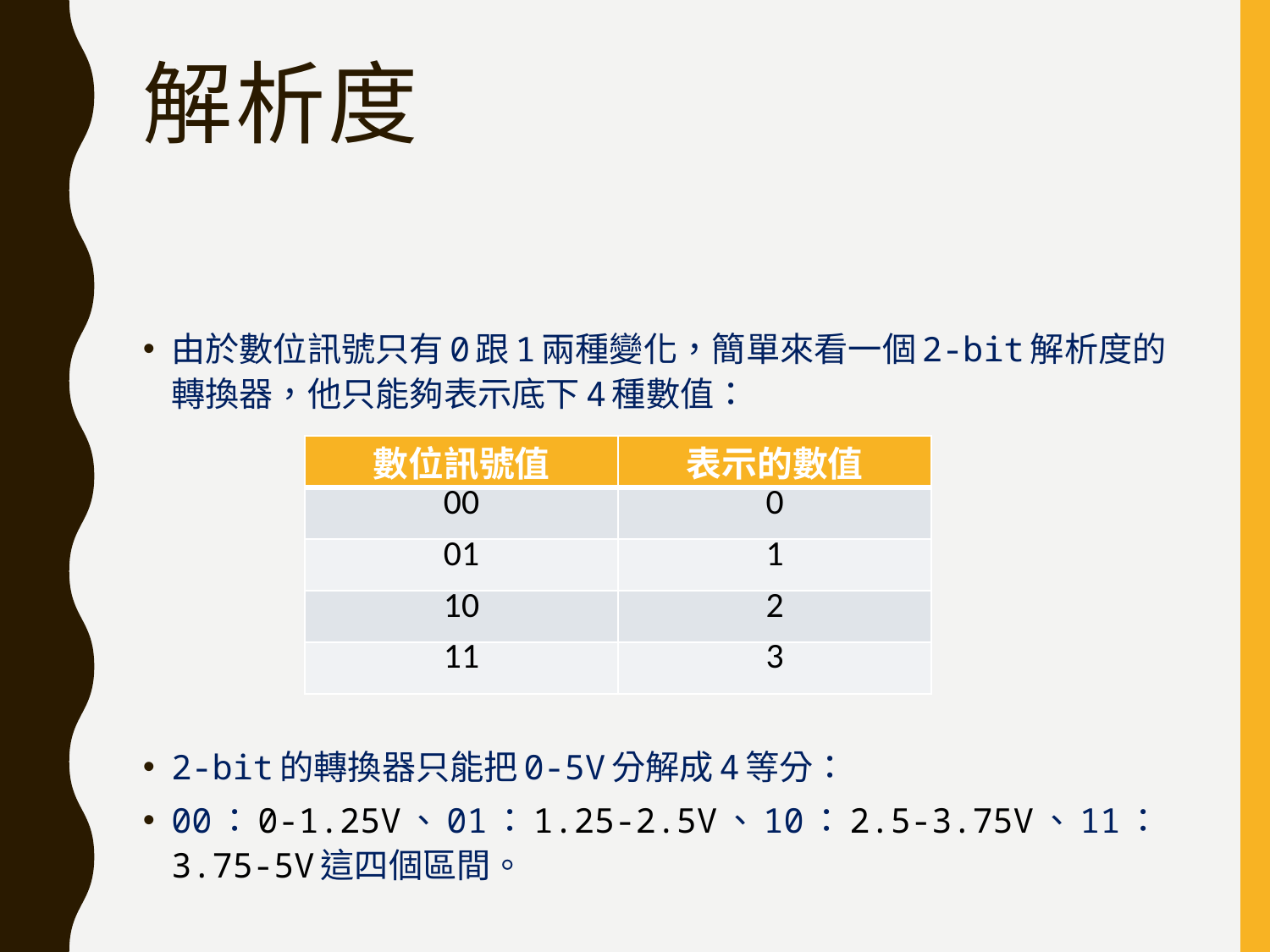

# 解析度
由於數位訊號只有0跟1兩種變化，簡單來看一個2-bit解析度的轉換器，他只能夠表示底下4種數值：

2-bit的轉換器只能把0-5V分解成4等分：
00：0-1.25V、01：1.25-2.5V、10：2.5-3.75V、11：3.75-5V這四個區間。
| 數位訊號值 | 表示的數值 |
| --- | --- |
| 00 | 0 |
| 01 | 1 |
| 10 | 2 |
| 11 | 3 |